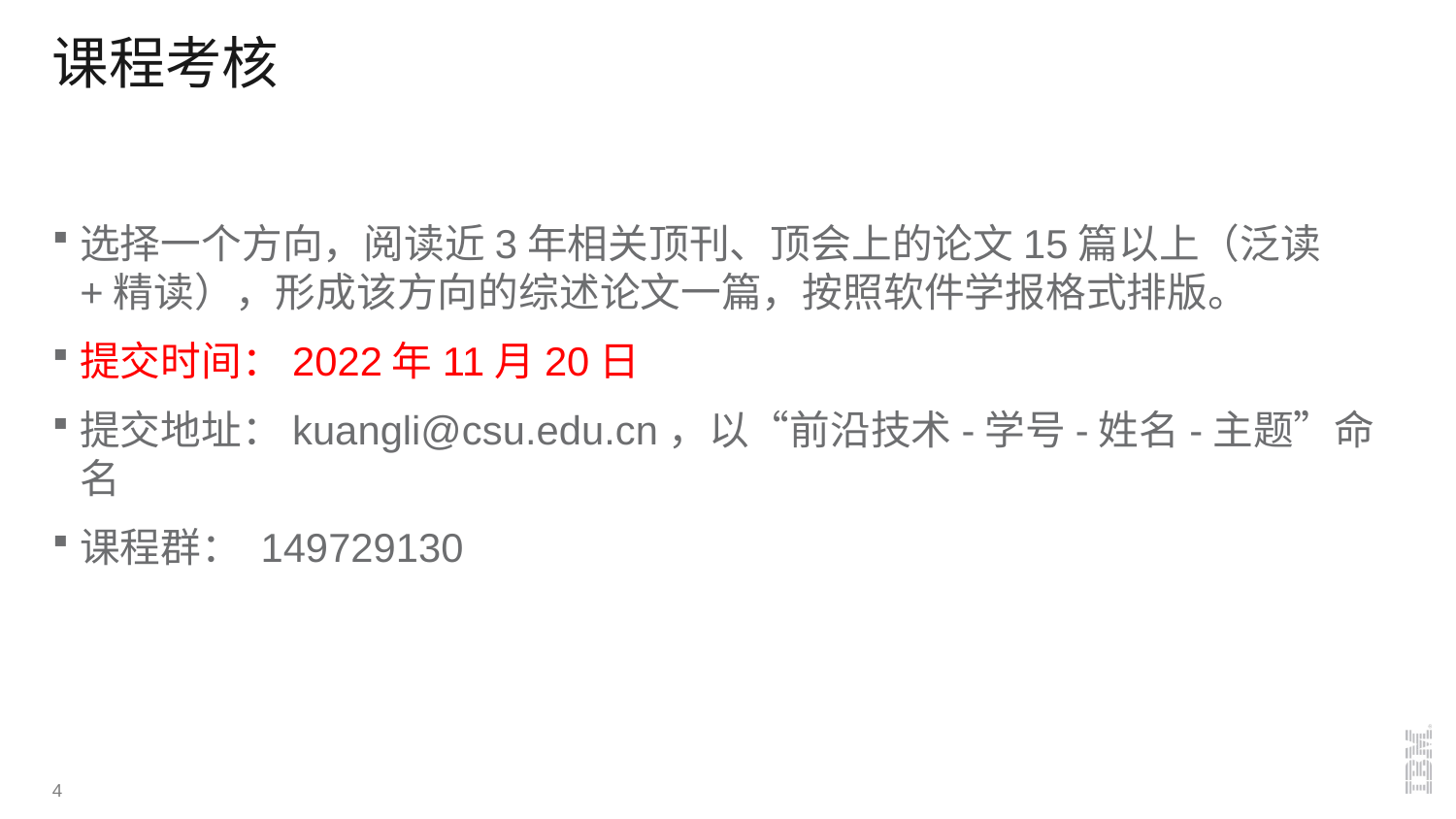

# 课程考核
选择一个方向，阅读近3年相关顶刊、顶会上的论文15篇以上（泛读+精读），形成该方向的综述论文一篇，按照软件学报格式排版。
提交时间：2022年11月20日
提交地址：kuangli@csu.edu.cn，以“前沿技术-学号-姓名-主题”命名
课程群： 149729130
4